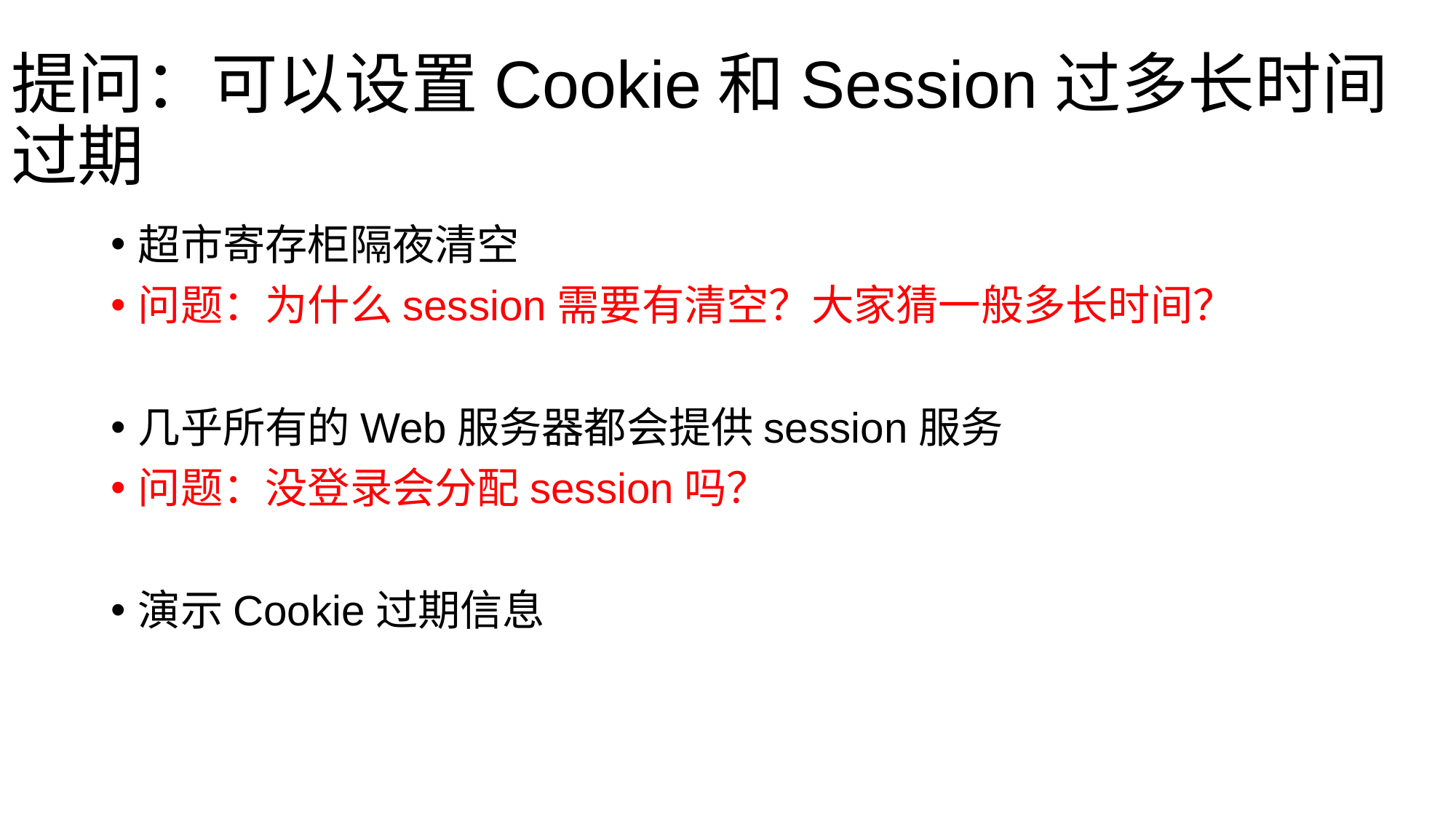

# 提问：可以设置Cookie和Session过多长时间过期
超市寄存柜隔夜清空
问题：为什么session需要有清空？大家猜一般多长时间？

几乎所有的Web服务器都会提供session服务
问题：没登录会分配session吗？

演示Cookie过期信息